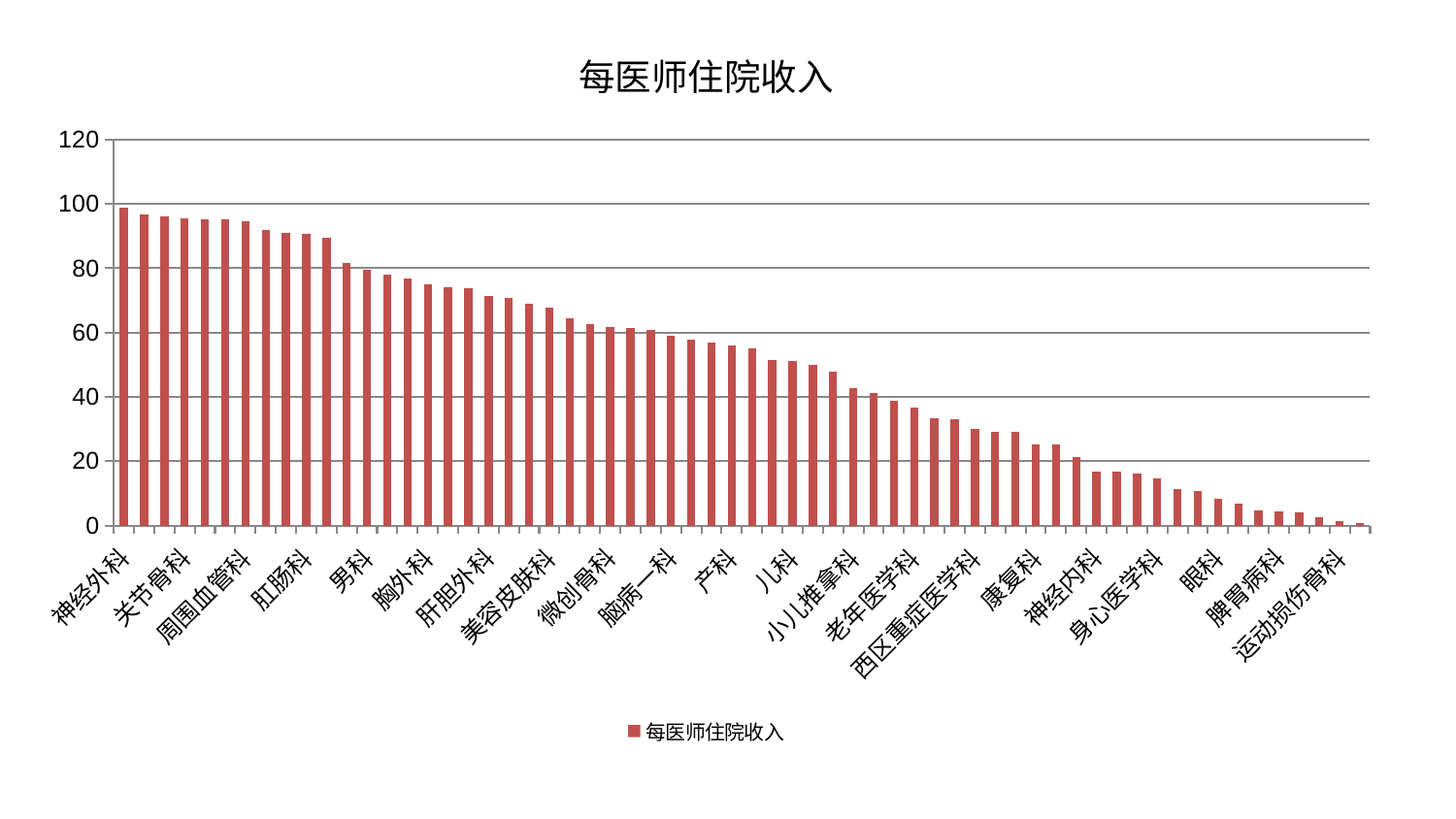

### Chart: 每医师住院收入

| Category | 每医师住院收入 |
|---|---|
| 神经外科 | 98.84603498149292 |
| 针灸科 | 96.63140910929182 |
| 肾脏内科 | 95.98270173034142 |
| 关节骨科 | 95.56881795968985 |
| 脊柱骨科 | 95.25340332972709 |
| 耳鼻喉科 | 95.07061325380654 |
| 周围血管科 | 94.76211264212009 |
| 皮肤科 | 91.93742344320164 |
| 心血管内科 | 90.88567161854073 |
| 肛肠科 | 90.81312154166001 |
| 心病二科 | 89.45952911153773 |
| 泌尿外科 | 81.61502713058515 |
| 男科 | 79.44724079783076 |
| 创伤骨科 | 77.94347768930628 |
| 肿瘤内科 | 76.94369355379183 |
| 胸外科 | 75.10969964000793 |
| 心病一科 | 73.9951540769493 |
| 妇二科 | 73.66885322704111 |
| 肝胆外科 | 71.5017626890371 |
| 乳腺甲状腺外科 | 70.69331972161572 |
| 骨科 | 69.12139721429962 |
| 美容皮肤科 | 67.61930287157276 |
| 内分泌科 | 64.50738344308127 |
| 医院 | 62.733750539923896 |
| 微创骨科 | 61.613826719752815 |
| 小儿骨科 | 61.44356038952456 |
| 风湿病科 | 60.690487526295954 |
| 脑病一科 | 58.908561908366885 |
| 推拿科 | 57.841639153446 |
| 脾胃科消化科合并 | 56.986361053788826 |
| 产科 | 56.12154244442304 |
| 心病三科 | 54.961816644265404 |
| 中医经典科 | 51.46838437388732 |
| 儿科 | 51.16628004911421 |
| 口腔科 | 49.970087535855725 |
| 普通外科 | 47.71419218386812 |
| 小儿推拿科 | 42.6465636980524 |
| 东区肾病科 | 41.082690647413415 |
| 妇科妇二科合并 | 38.66903956733123 |
| 老年医学科 | 36.53431113270129 |
| 血液科 | 33.35184865607263 |
| 东区重症医学科 | 32.95118914594606 |
| 西区重症医学科 | 29.957024789783972 |
| 治未病中心 | 29.079452838402766 |
| 呼吸内科 | 28.99426019293141 |
| 康复科 | 25.297488918835963 |
| 妇科 | 25.179246910027775 |
| 综合内科 | 21.28548997772668 |
| 神经内科 | 16.74676969708535 |
| 脑病二科 | 16.643379626980305 |
| 心病四科 | 16.076081389417563 |
| 身心医学科 | 14.551441729634519 |
| 肝病科 | 11.444290038450244 |
| 消化内科 | 10.635399100315368 |
| 眼科 | 8.145609234473561 |
| 肾病科 | 6.8729760342739254 |
| 中医外治中心 | 4.708830992330348 |
| 脾胃病科 | 4.416743569240578 |
| 显微骨科 | 3.927604671109175 |
| 重症医学科 | 2.528244744644903 |
| 运动损伤骨科 | 1.4372935761061134 |
| 脑病三科 | 0.8257366928421161 |
55